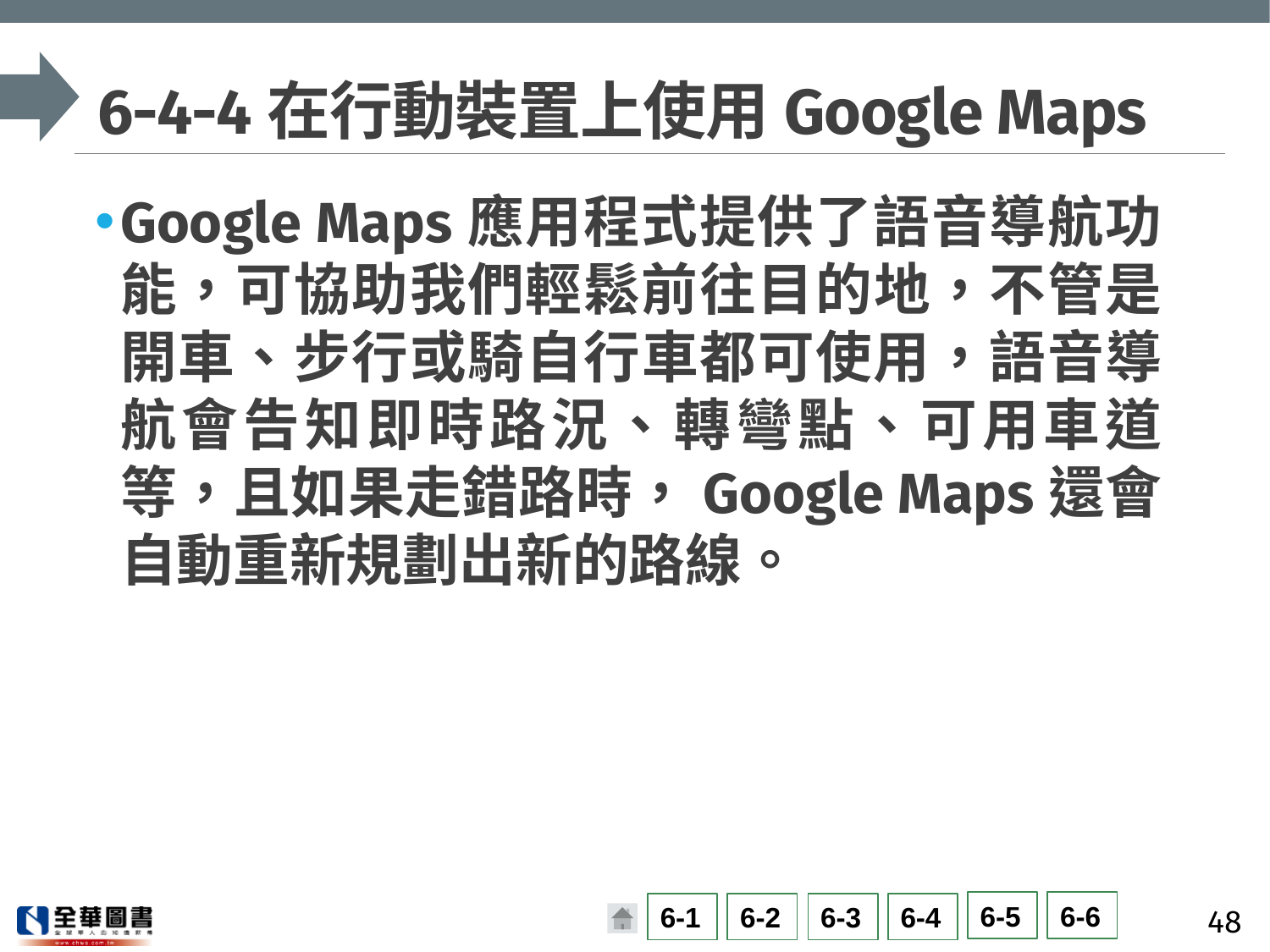

# 6-4-4在行動裝置上使用Google Maps
Google Maps應用程式提供了語音導航功能，可協助我們輕鬆前往目的地，不管是開車、步行或騎自行車都可使用，語音導航會告知即時路況、轉彎點、可用車道等，且如果走錯路時，Google Maps還會自動重新規劃出新的路線。
48